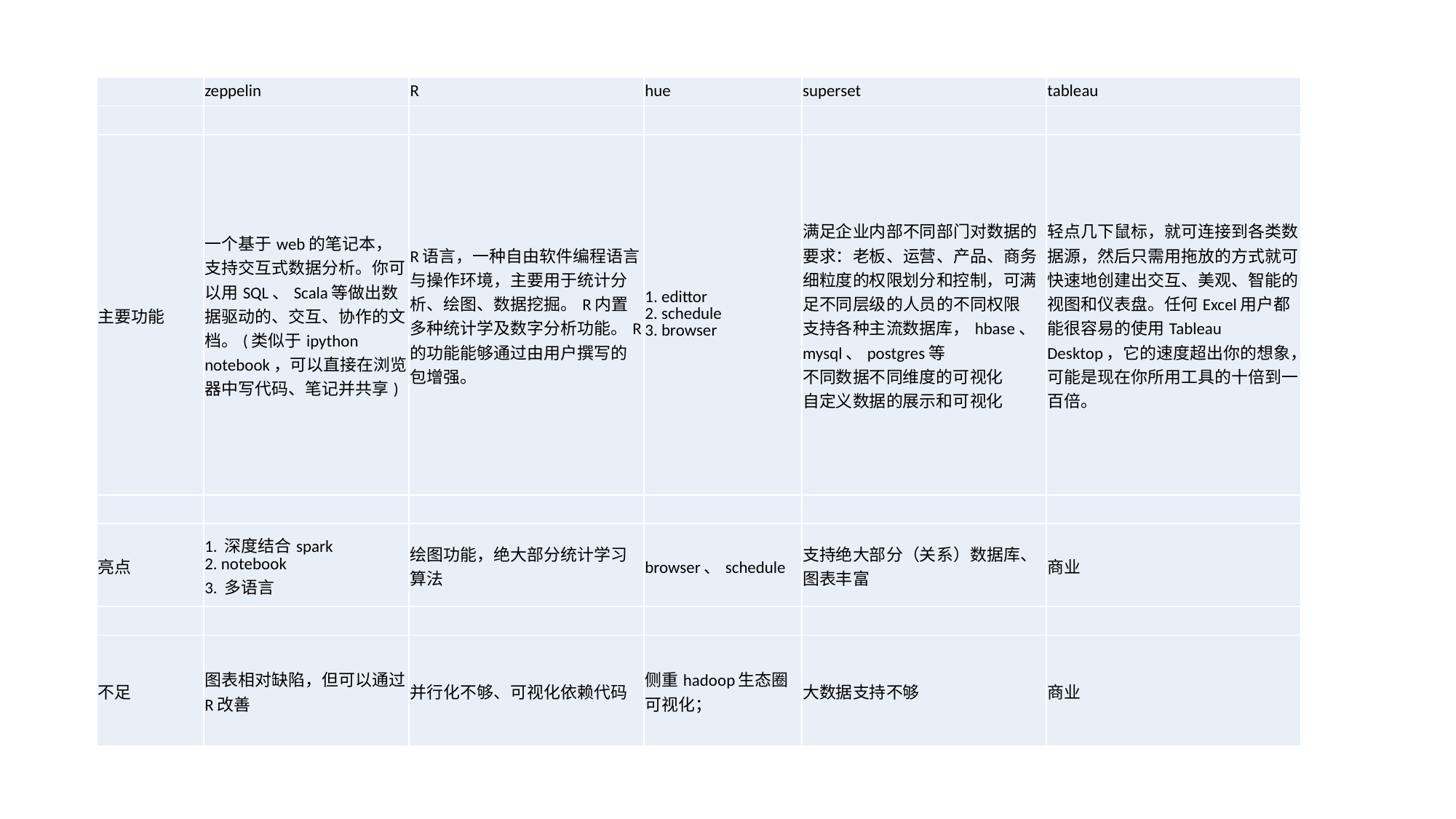

|  | zeppelin | R | hue | superset | tableau |
| --- | --- | --- | --- | --- | --- |
|  |  |  |  |  |  |
| 主要功能 | 一个基于web的笔记本，支持交互式数据分析。你可以用SQL、Scala等做出数据驱动的、交互、协作的文档。(类似于ipython notebook，可以直接在浏览器中写代码、笔记并共享) | R语言，一种自由软件编程语言与操作环境，主要用于统计分析、绘图、数据挖掘。R内置多种统计学及数字分析功能。R的功能能够通过由用户撰写的包增强。 | 1. edittor 2. schedule 3. browser | 满足企业内部不同部门对数据的要求：老板、运营、产品、商务 细粒度的权限划分和控制，可满足不同层级的人员的不同权限 支持各种主流数据库，hbase、mysql、postgres等 不同数据不同维度的可视化 自定义数据的展示和可视化 | 轻点几下鼠标，就可连接到各类数据源，然后只需用拖放的方式就可快速地创建出交互、美观、智能的视图和仪表盘。任何Excel用户都能很容易的使用Tableau Desktop，它的速度超出你的想象，可能是现在你所用工具的十倍到一百倍。 |
|  |  |  |  |  |  |
| 亮点 | 1. 深度结合spark 2. notebook 3. 多语言 | 绘图功能，绝大部分统计学习算法 | browser、schedule | 支持绝大部分（关系）数据库、图表丰富 | 商业 |
|  |  |  |  |  |  |
| 不足 | 图表相对缺陷，但可以通过R改善 | 并行化不够、可视化依赖代码 | 侧重hadoop生态圈可视化； | 大数据支持不够 | 商业 |